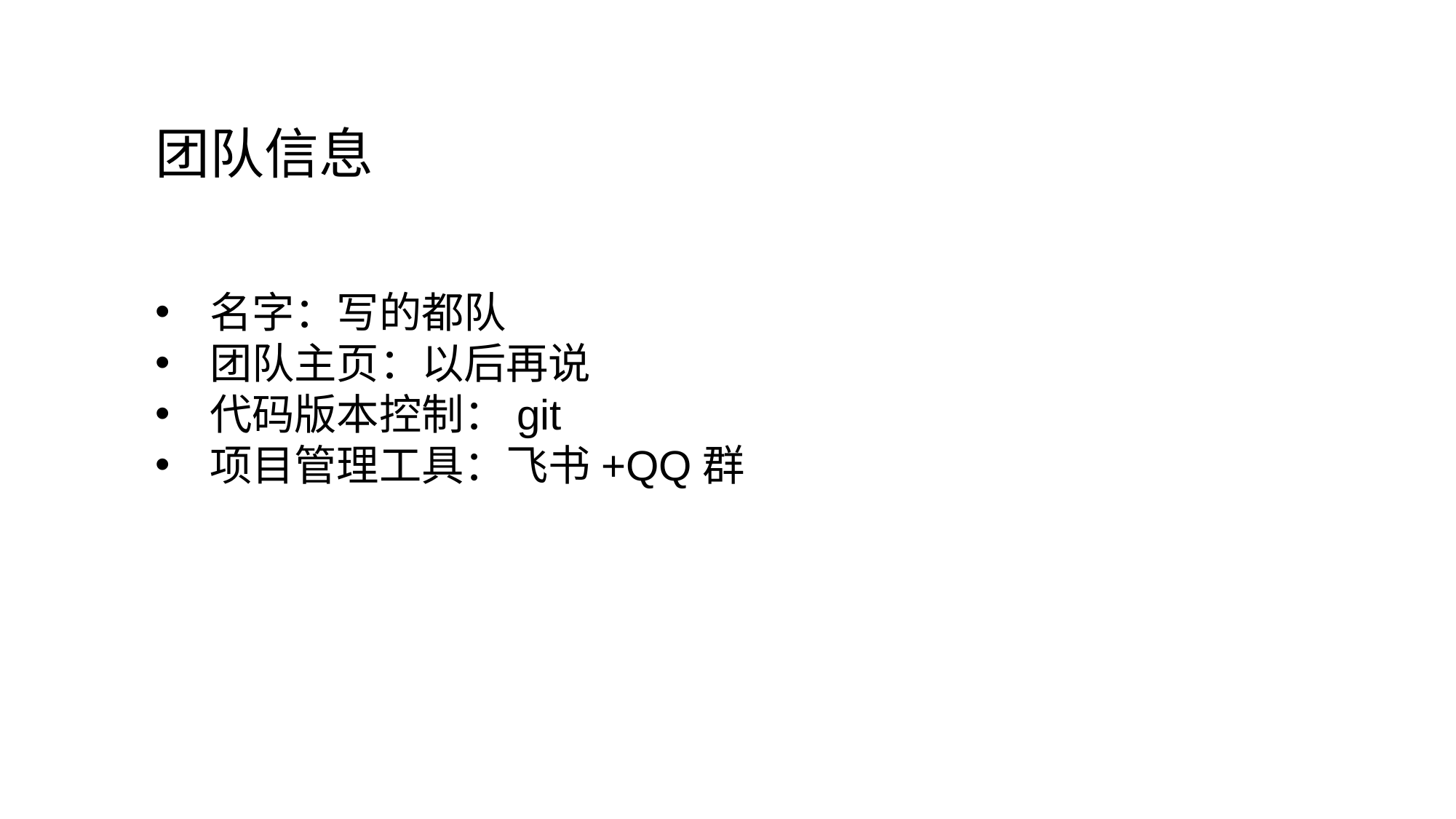

团队信息
名字：写的都队
团队主页：以后再说
代码版本控制：git
项目管理工具：飞书+QQ群